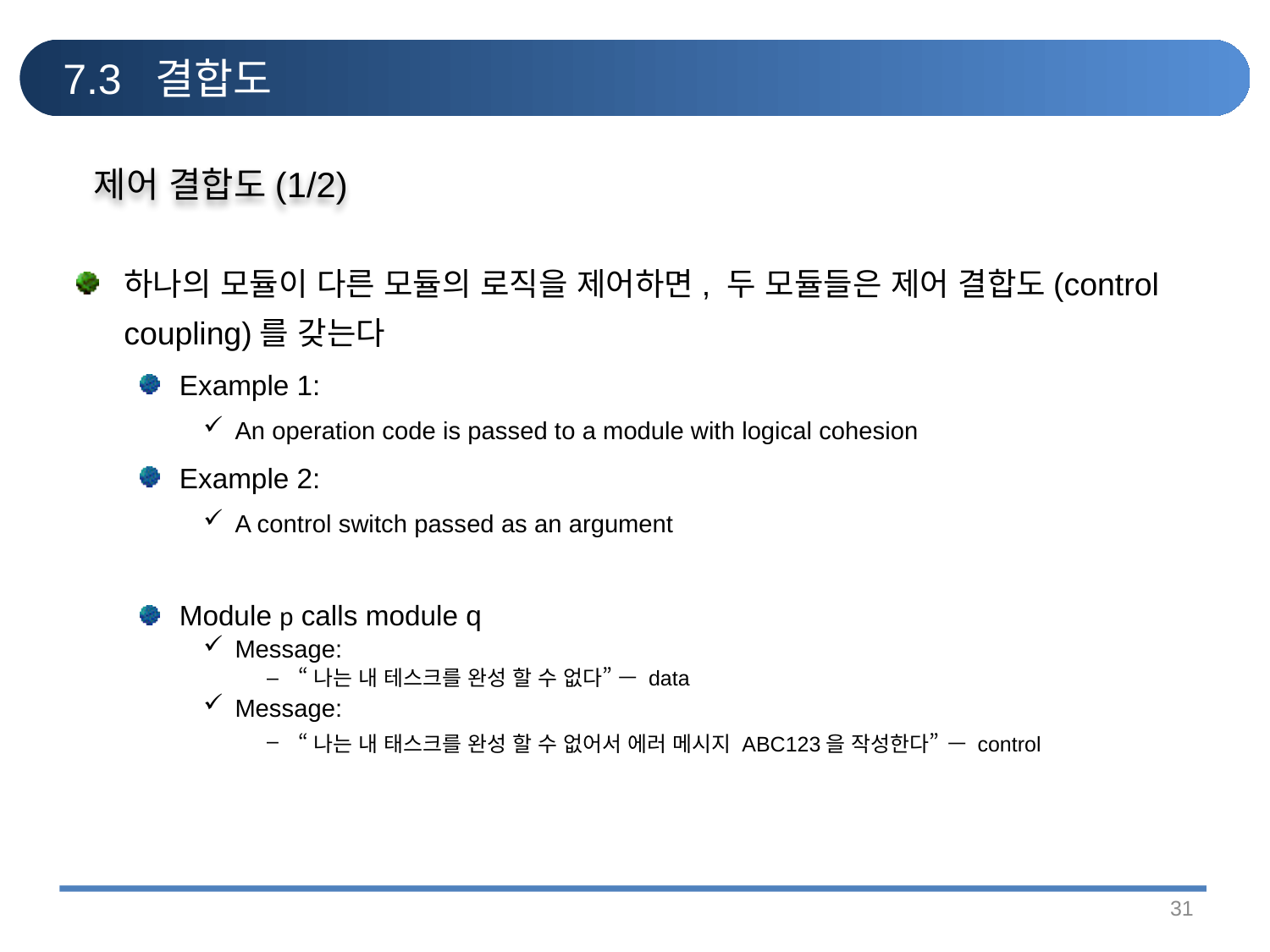

# 7.3  결합도
제어 결합도(1/2)
하나의 모듈이 다른 모듈의 로직을 제어하면, 두 모듈들은 제어 결합도(control coupling)를 갖는다
Example 1:
An operation code is passed to a module with logical cohesion
Example 2:
A control switch passed as an argument

Module p calls module q
Message:
“나는 내 테스크를 완성 할 수 없다” — data
Message:
“나는 내 태스크를 완성 할 수 없어서 에러 메시지 ABC123을 작성한다” — control

31